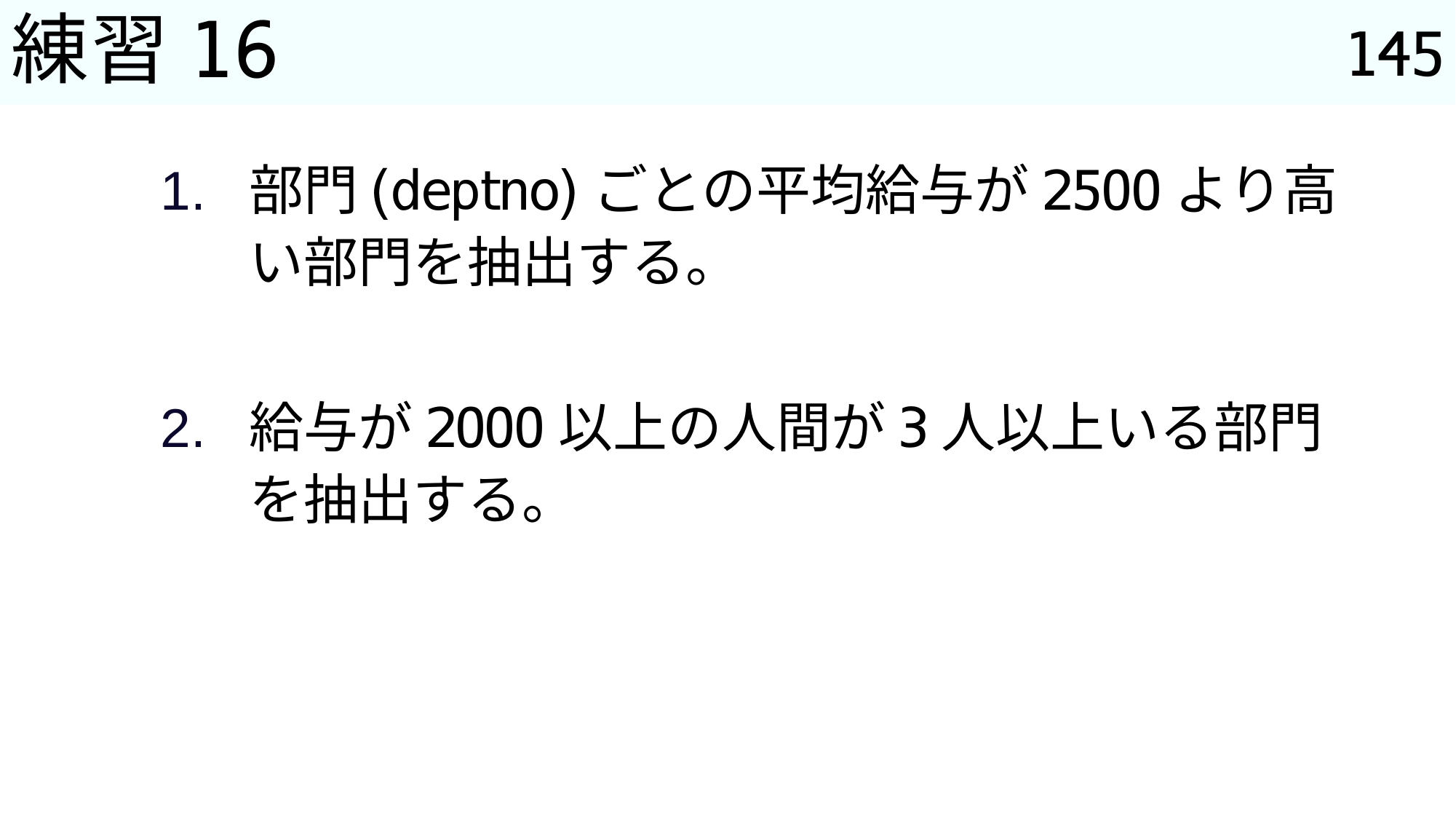

145
# 練習16
部門(deptno)ごとの平均給与が2500より高い部門を抽出する。

給与が2000以上の人間が3人以上いる部門を抽出する。